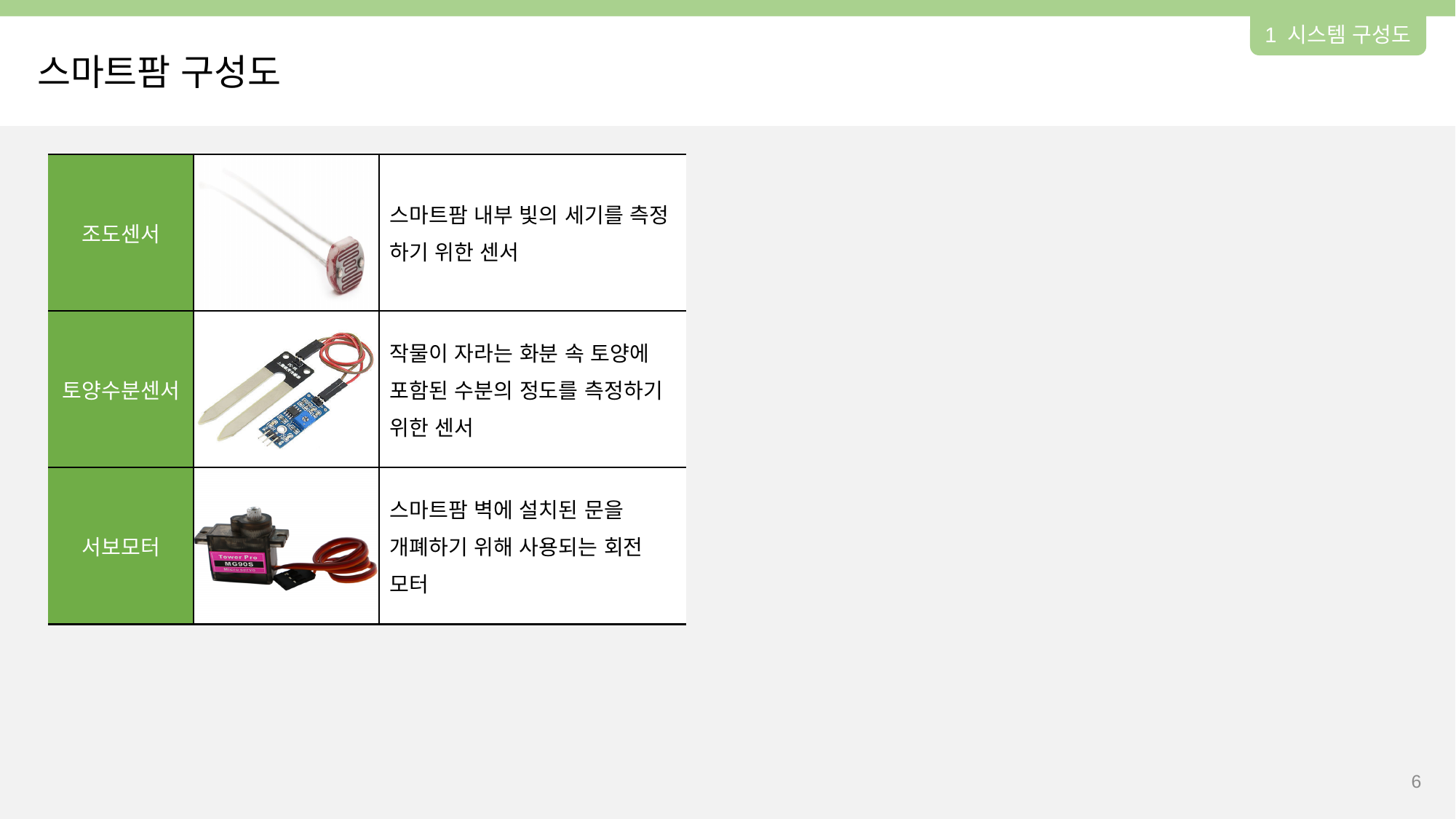

1 시스템 구성도
스마트팜 구성도
| 조도센서 |  | 스마트팜 내부 빛의 세기를 측정 하기 위한 센서 |
| --- | --- | --- |
| 토양수분센서 |  | 작물이 자라는 화분 속 토양에 포함된 수분의 정도를 측정하기 위한 센서 |
| 서보모터 |  | 스마트팜 벽에 설치된 문을 개폐하기 위해 사용되는 회전 모터 |
6